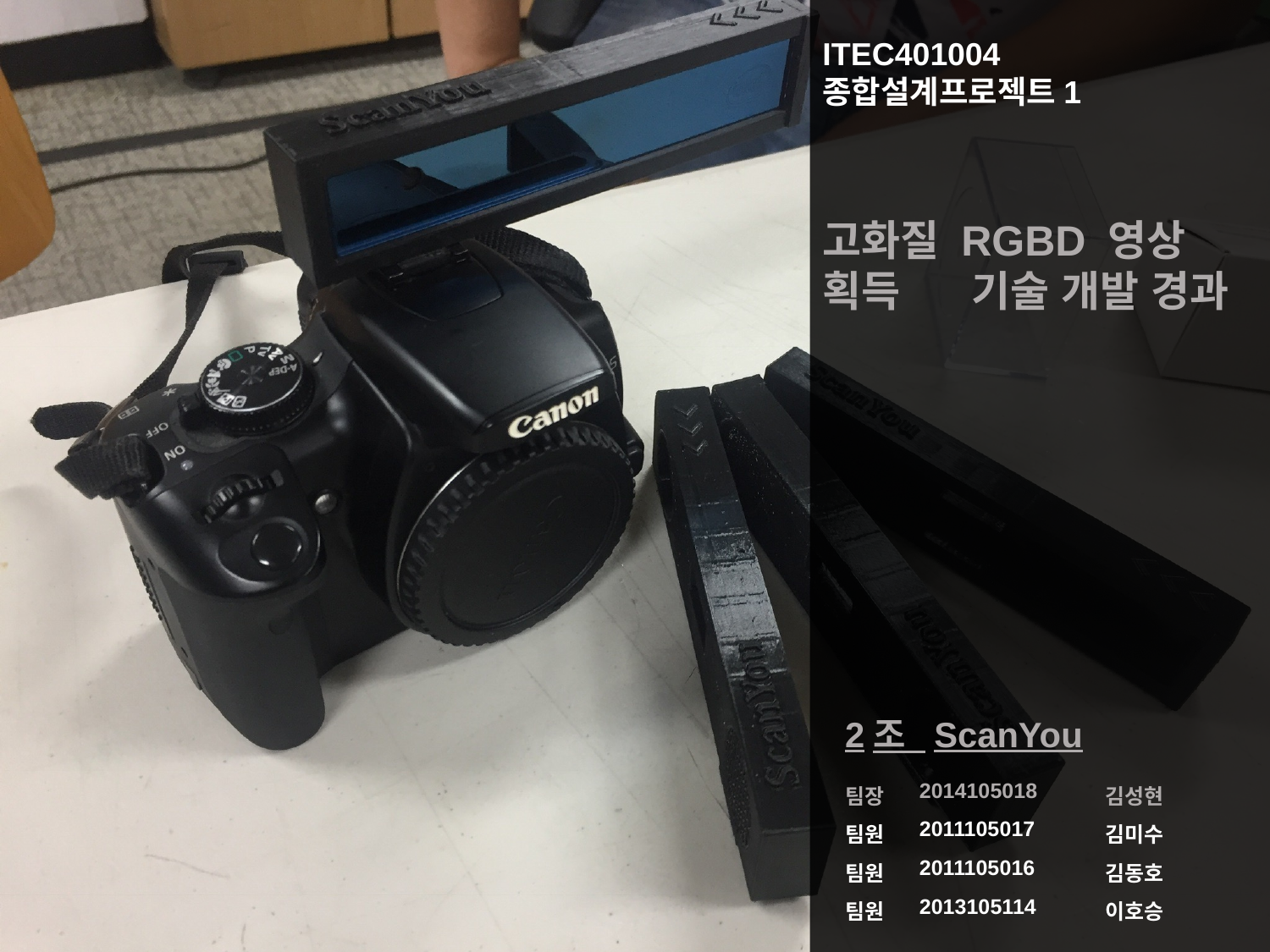

ITEC401004
종합설계프로젝트1
고화질 RGBD 영상 획득      기술 개발 경과
2조  ScanYou

| 팀장 | 2014105018 | 김성현 |
| --- | --- | --- |
| 팀원 | 2011105017 | 김미수 |
| 팀원 | 2011105016 | 김동호 |
| 팀원 | 2013105114 | 이호승 |